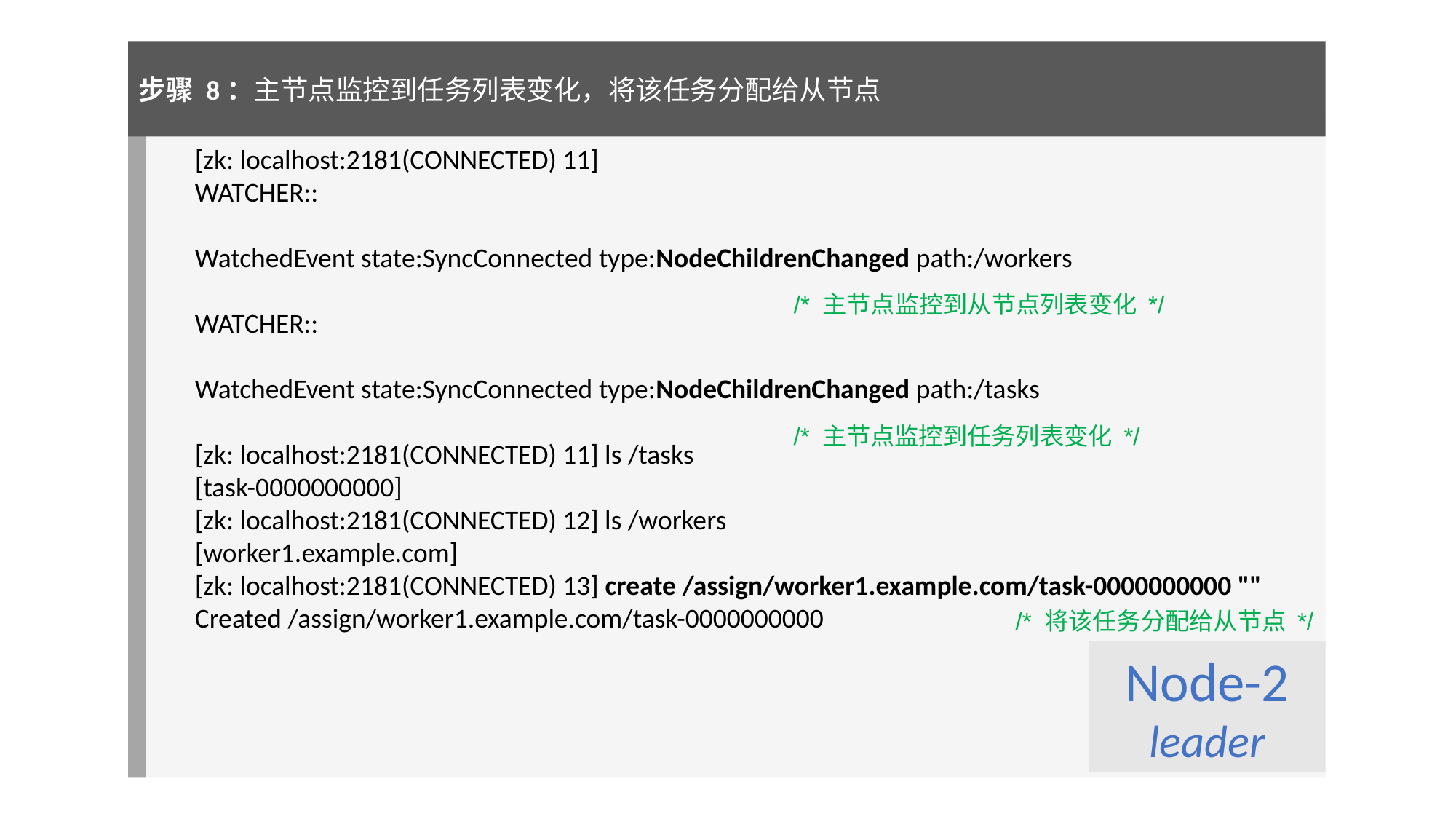

步骤 8：主节点监控到任务列表变化，将该任务分配给从节点

[zk: localhost:2181(CONNECTED) 11]
WATCHER::
WatchedEvent state:SyncConnected type:NodeChildrenChanged path:/workers
WATCHER::
WatchedEvent state:SyncConnected type:NodeChildrenChanged path:/tasks
[zk: localhost:2181(CONNECTED) 11] ls /tasks
[task-0000000000]
[zk: localhost:2181(CONNECTED) 12] ls /workers
[worker1.example.com]
[zk: localhost:2181(CONNECTED) 13] create /assign/worker1.example.com/task-0000000000 ""
Created /assign/worker1.example.com/task-0000000000
/* 主节点监控到从节点列表变化 */
/* 主节点监控到任务列表变化 */
/* 将该任务分配给从节点 */
Node-2
leader